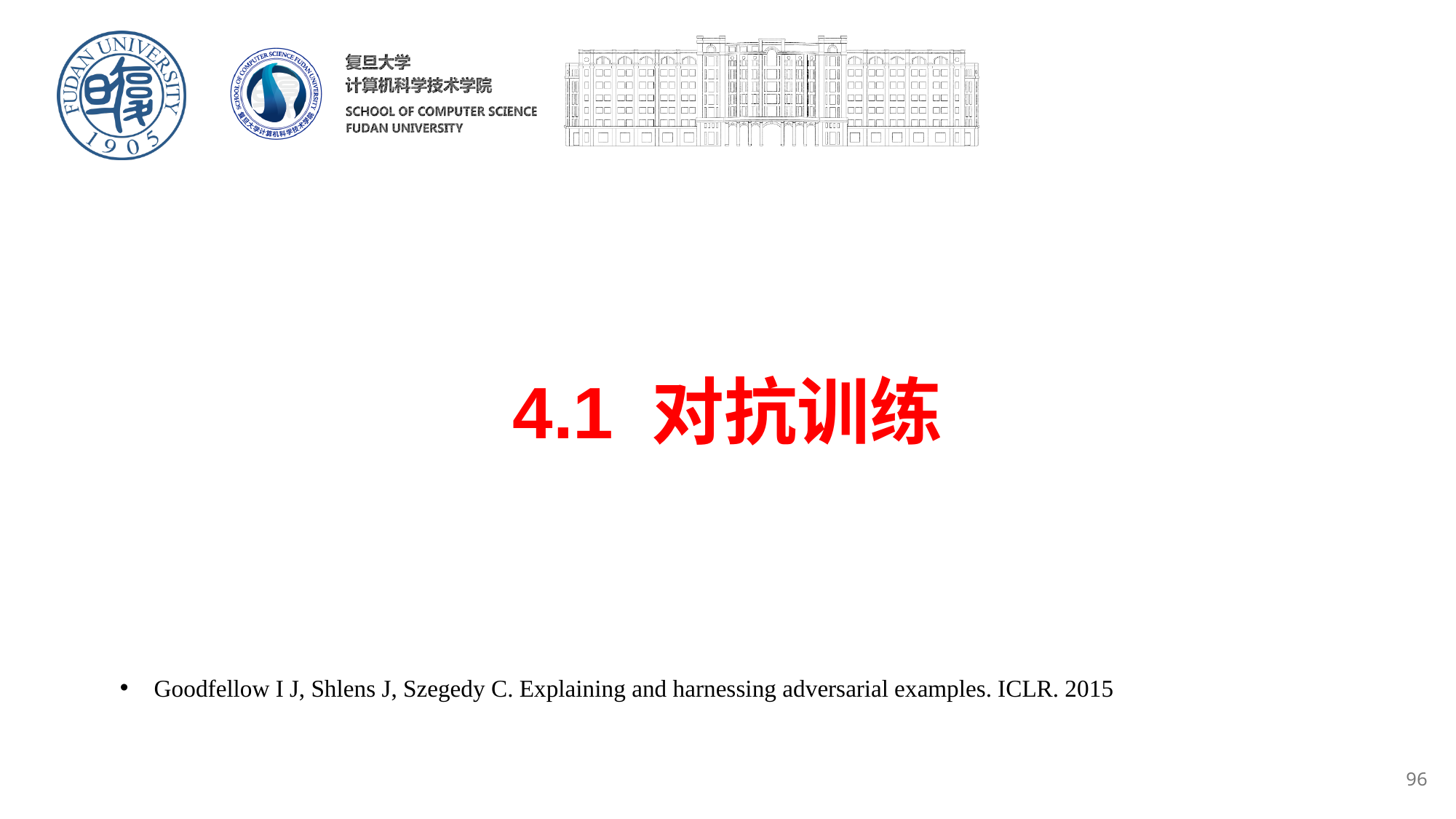

# 4.1 对抗训练
Goodfellow I J, Shlens J, Szegedy C. Explaining and harnessing adversarial examples. ICLR. 2015